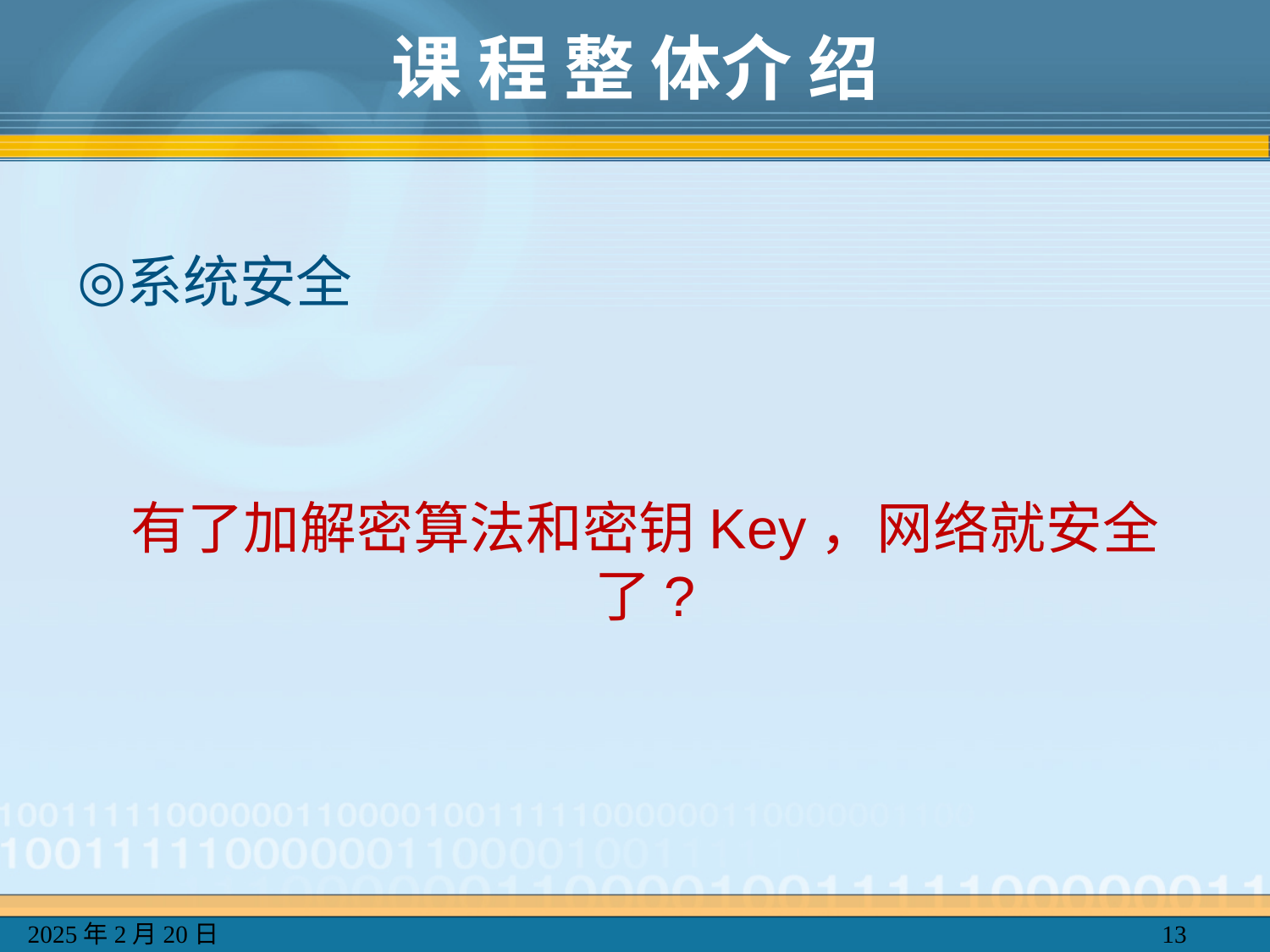

# 课 程 整 体介 绍
系统安全

有了加解密算法和密钥Key，网络就安全了?
2025年2月20日
13